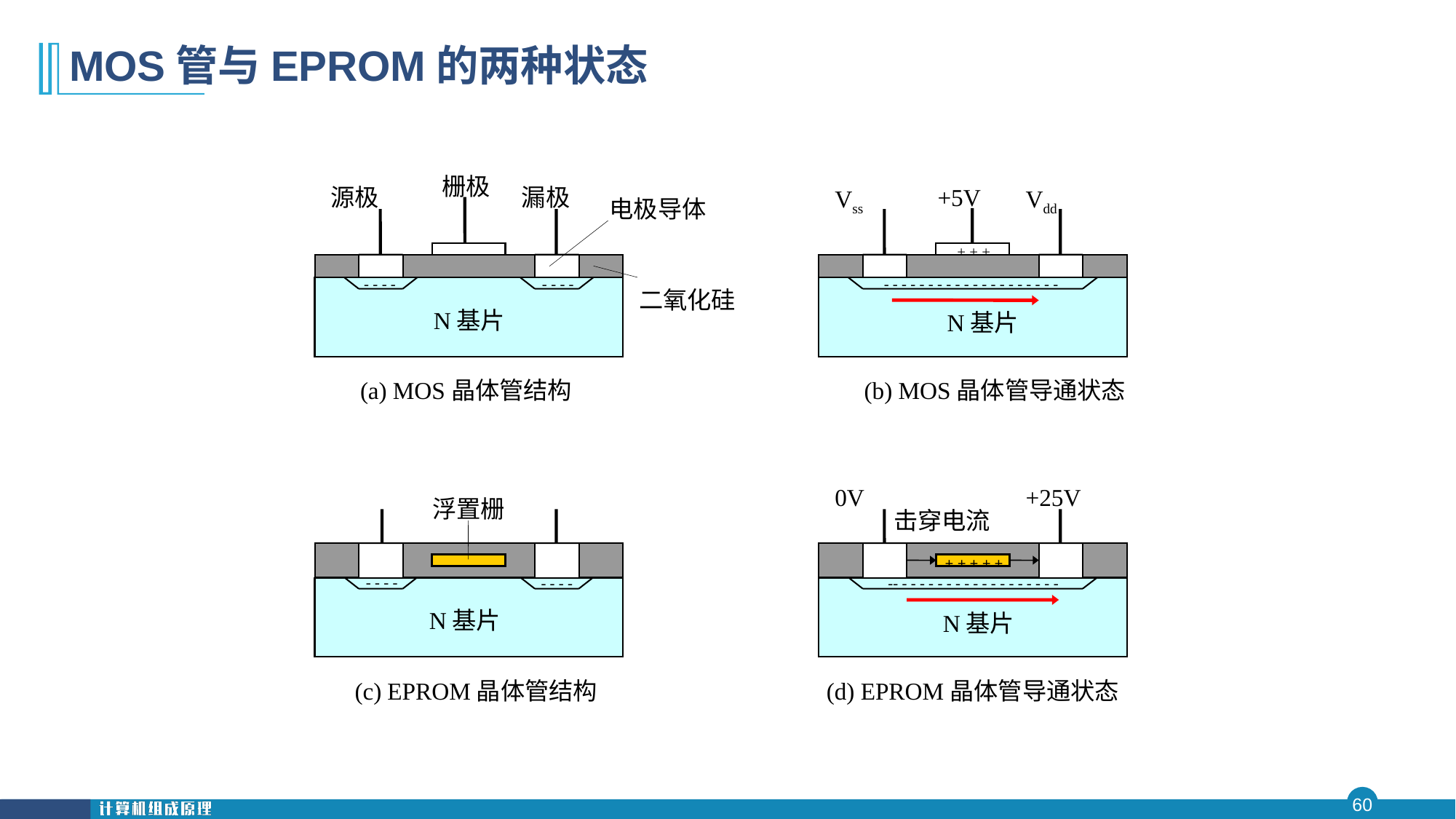

# MOS管与EPROM的两种状态
栅极
源极
漏极
电极导体

- - - -
- - - -

二氧化硅

N基片
(a) MOS晶体管结构
Vss
+5V
Vdd

+ + +

- - - - - - - - - - - - - - - - - - - -

N基片
(b) MOS晶体管导通状态
0V
+25V
击穿电流

- - -

+ + + + +

-- - - - - - - - - - - - - - - - - - -

N基片
(d) EPROM晶体管导通状态
浮置栅

- - - -
- - - -

N基片
(c) EPROM晶体管结构